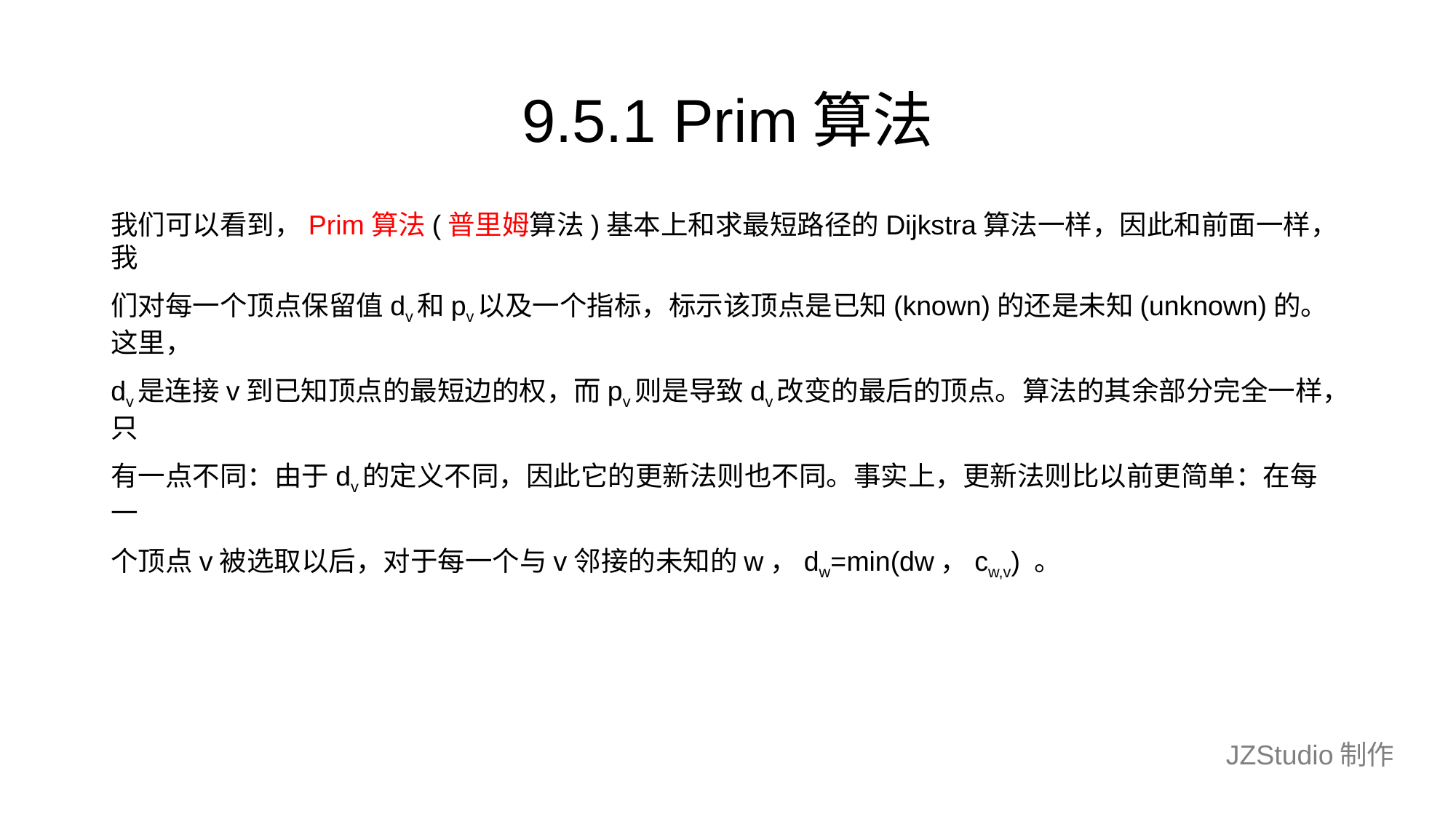

# 9.5.1 Prim算法
我们可以看到，Prim算法(普里姆算法)基本上和求最短路径的Dijkstra算法一样，因此和前面一样，我
们对每一个顶点保留值dv和pv以及一个指标，标示该顶点是已知(known)的还是未知(unknown)的。这里，
dv是连接v到已知顶点的最短边的权，而pv则是导致dv改变的最后的顶点。算法的其余部分完全一样，只
有一点不同：由于dv的定义不同，因此它的更新法则也不同。事实上，更新法则比以前更简单：在每一
个顶点v被选取以后，对于每一个与v邻接的未知的w，dw=min(dw，cw,v) 。